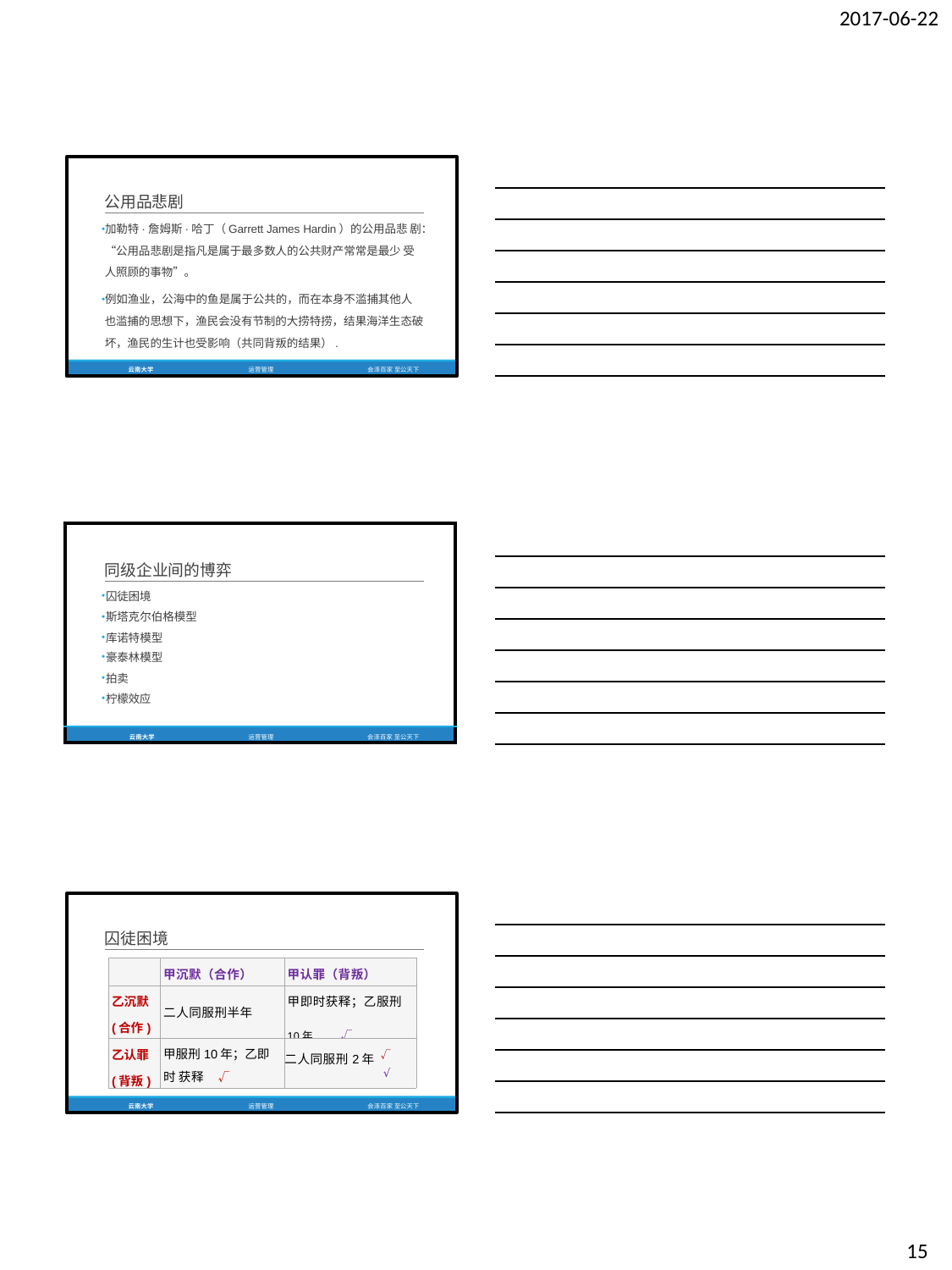

2017-06-22

公用品悲剧
加勒特·詹姆斯·哈丁（Garrett James Hardin）的公用品悲 剧：“公用品悲剧是指凡是属于最多数人的公共财产常常是最少 受人照顾的事物”。
例如渔业，公海中的鱼是属于公共的，而在本身不滥捕其他人 也滥捕的思想下，渔民会没有节制的大捞特捞，结果海洋生态破 坏，渔民的生计也受影响（共同背叛的结果）.

云南大学
运营管理
会泽百家 至公天下

| 同级企业间的博弈 |  |  |
| --- | --- | --- |
| 囚徒困境 |  |  |
| 斯塔克尔伯格模型 |  |  |
| 库诺特模型 |  |  |
| 豪泰林模型 |  |  |
| 拍卖 |  |  |
| 柠檬效应 |  |  |
| 云南大学 | 运营管理 | 会泽百家 至公天下 |

囚徒困境

|  | 甲沉默（合作） | 甲认罪（背叛） |
| --- | --- | --- |
| 乙沉默 (合作) | 二人同服刑半年 | 甲即时获释；乙服刑 10年 √ |
| 乙认罪 (背叛) | 甲服刑10年；乙即时 获释 √ | 二人同服刑2年 √ √ |

云南大学
运营管理
会泽百家 至公天下

15